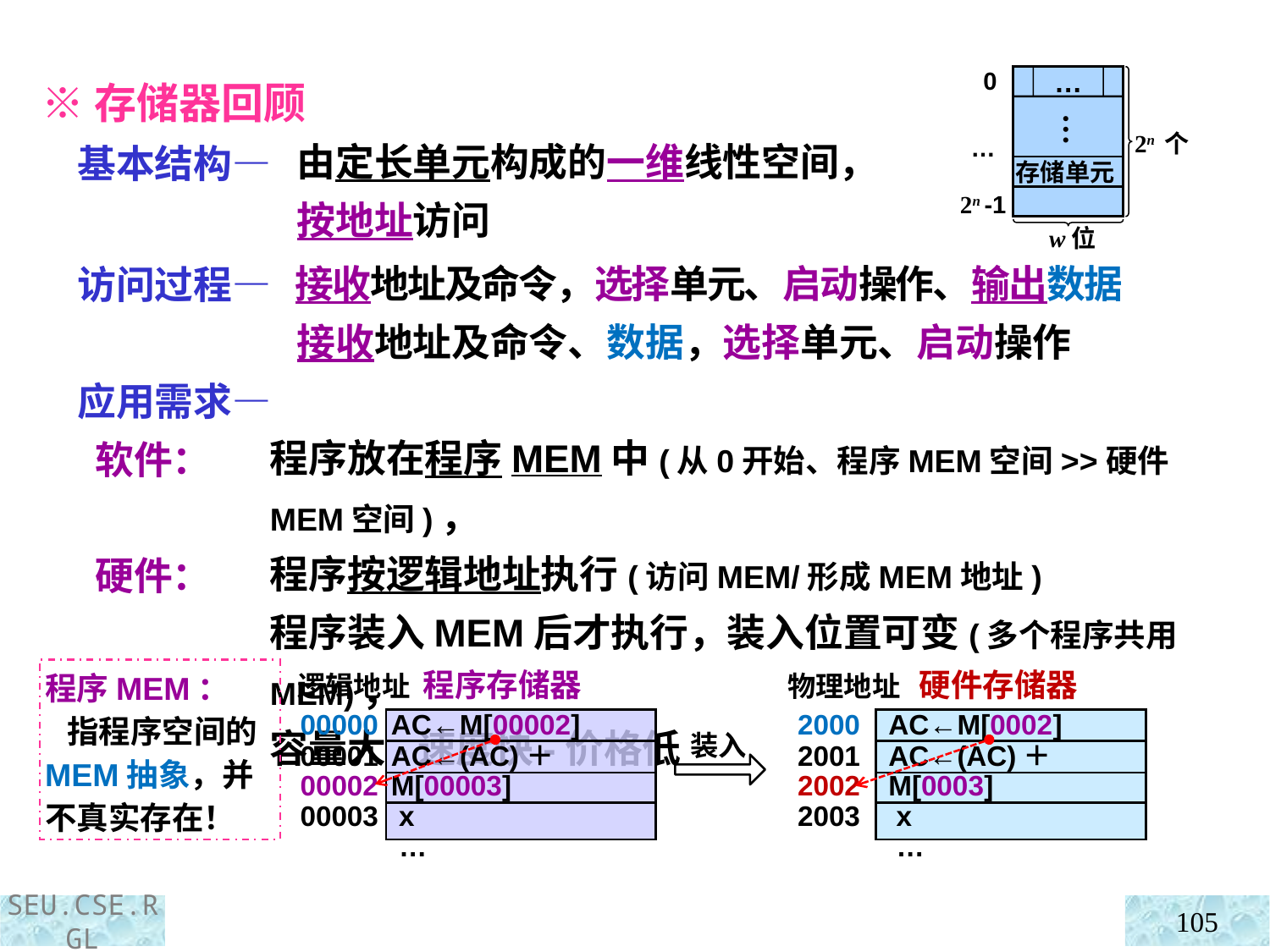

※存储器回顾
    基本结构—

    访问过程—

    应用需求—
      软件：

      硬件：
  0
…
2n -1

…

…
2n 个

存储单元

w位
  由定长单元构成的一维线性空间，
  按地址访问
  接收地址及命令，选择单元、启动操作、输出数据
  接收地址及命令、数据，选择单元、启动操作

程序放在程序MEM中(从0开始、程序MEM空间>>硬件MEM空间)，
程序按逻辑地址执行(访问MEM/形成MEM地址)
程序装入MEM后才执行，装入位置可变(多个程序共用MEM)，
容量大-速度快-价格低
程序MEM：
  指程序空间的MEM抽象，并不真实存在！
逻辑地址  程序存储器
AC←M[00002]
AC←(AC)＋M[00003]
 x
 …
00000
00001
00002
00003
物理地址   硬件存储器
AC←M[0002]
AC←(AC)＋M[0003]
 x
 …
2000
2001
2002
2003
装入

105